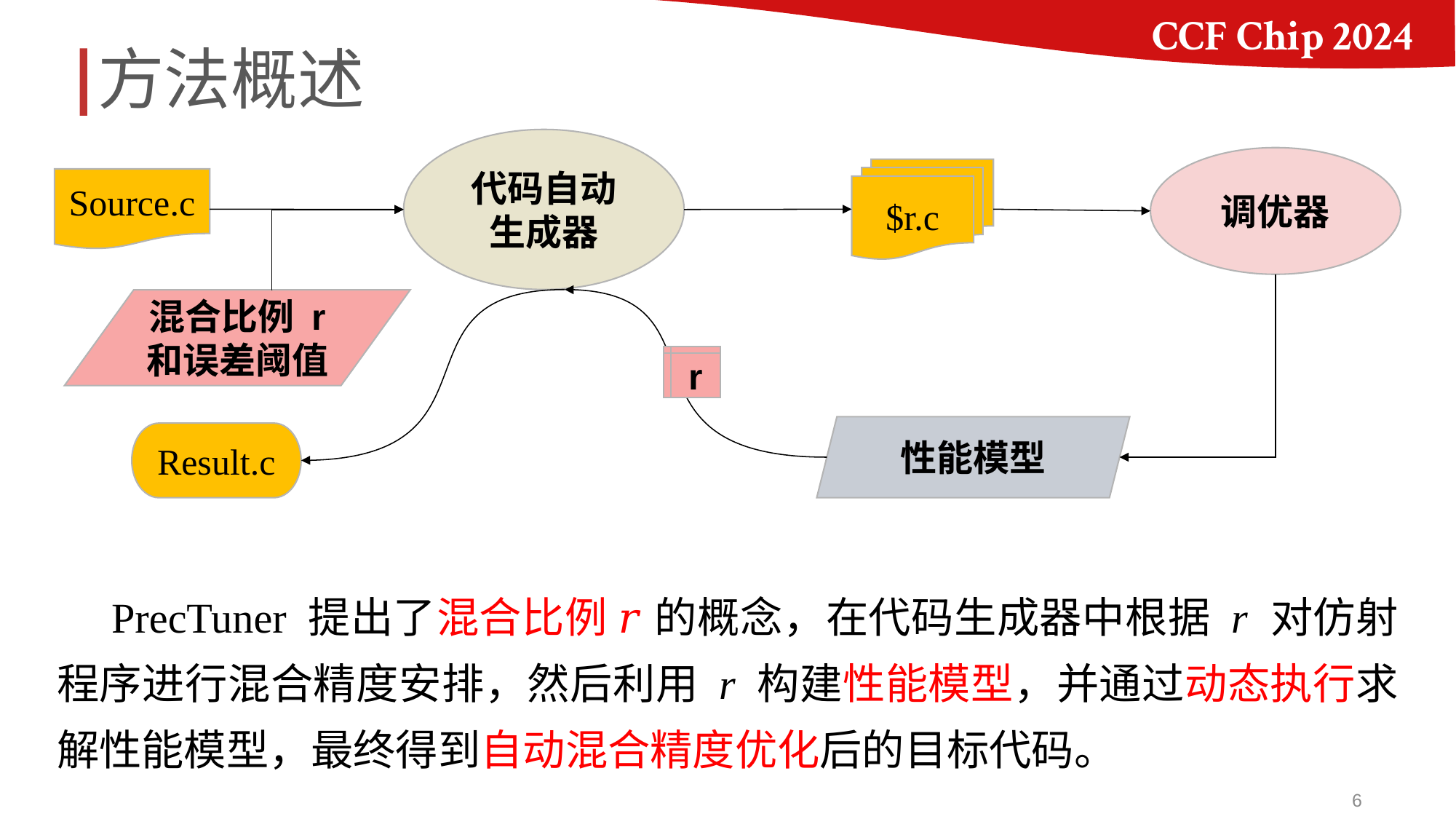

# 方法概述
代码自动生成器
调优器
$r.c
Source.c
混合比例 r 和误差阈值
r
性能模型
Result.c
PrecTuner 提出了混合比例 𝑟 的概念，在代码生成器中根据 r 对仿射程序进行混合精度安排，然后利用 r 构建性能模型，并通过动态执行求解性能模型，最终得到自动混合精度优化后的目标代码。